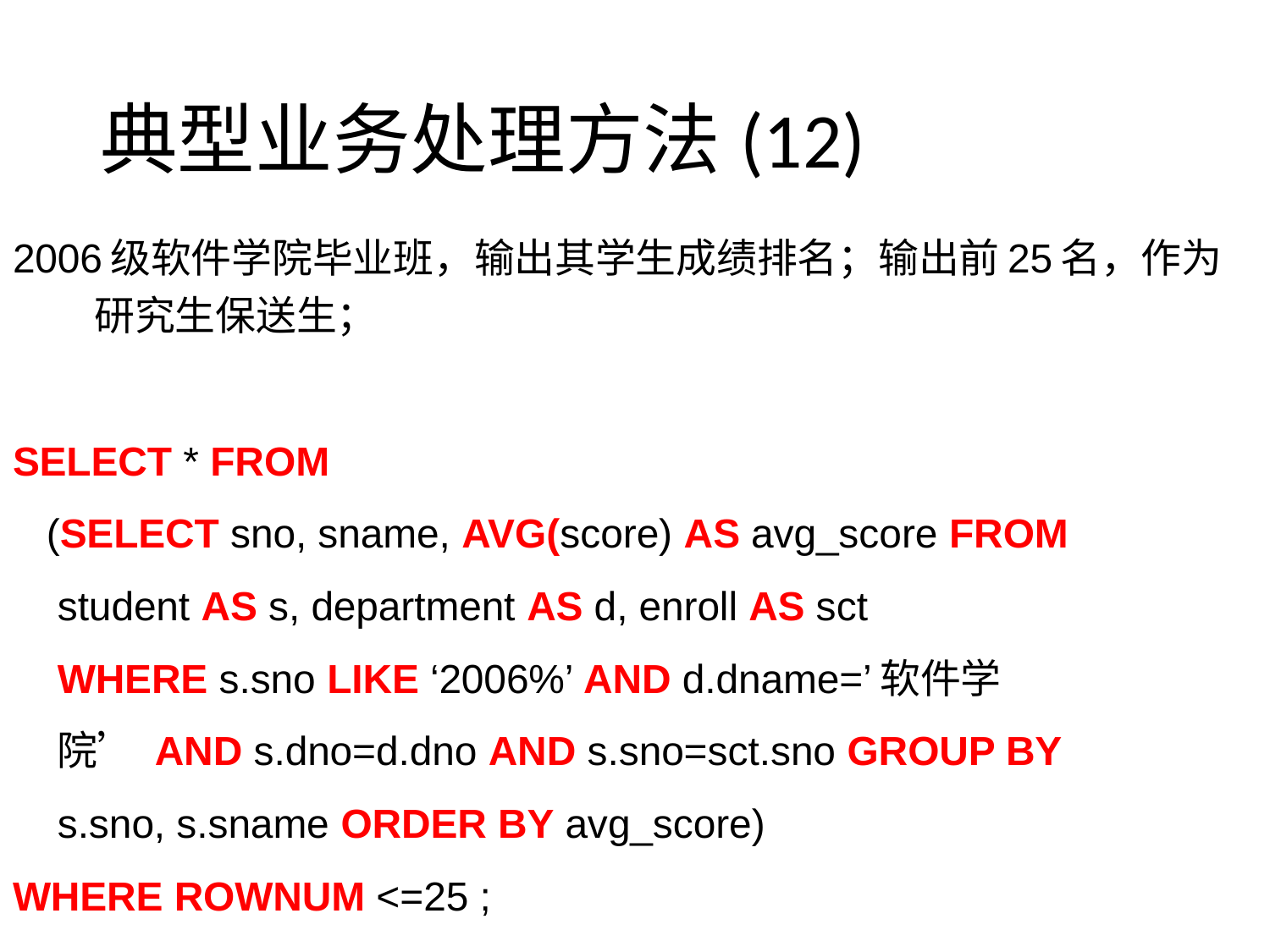

# 典型业务处理方法(12)
2006级软件学院毕业班，输出其学生成绩排名；输出前25名，作为研究生保送生；

SELECT * FROM
   (SELECT sno, sname, AVG(score) AS avg_score FROM
    student AS s, department AS d, enroll AS sct
    WHERE s.sno LIKE ‘2006%’ AND d.dname=’软件学
    院’ AND s.dno=d.dno AND s.sno=sct.sno GROUP BY
    s.sno, s.sname ORDER BY avg_score)
WHERE ROWNUM <=25 ;